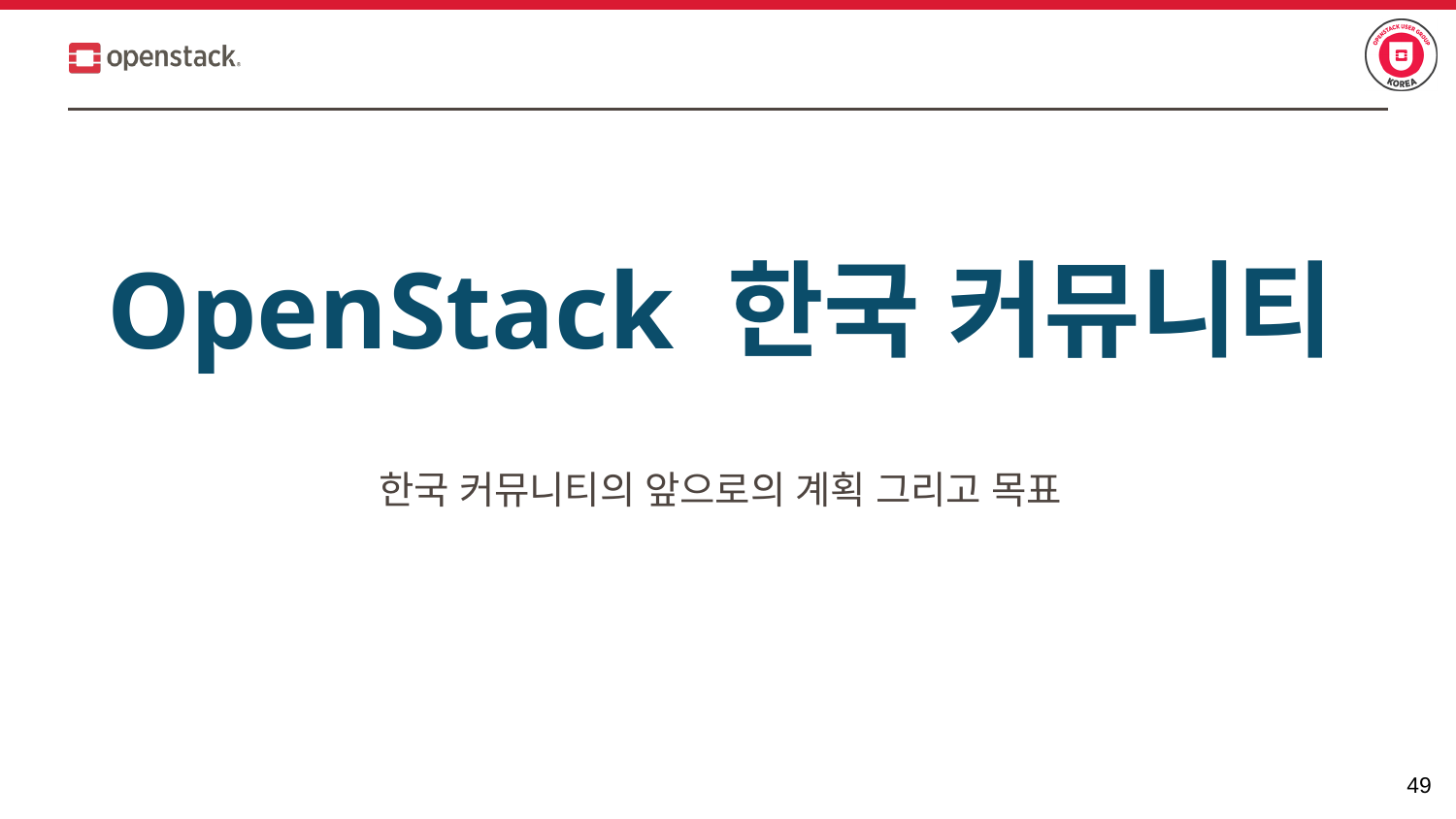

# OpenStack 한국 커뮤니티
한국 커뮤니티의 앞으로의 계획 그리고 목표
49